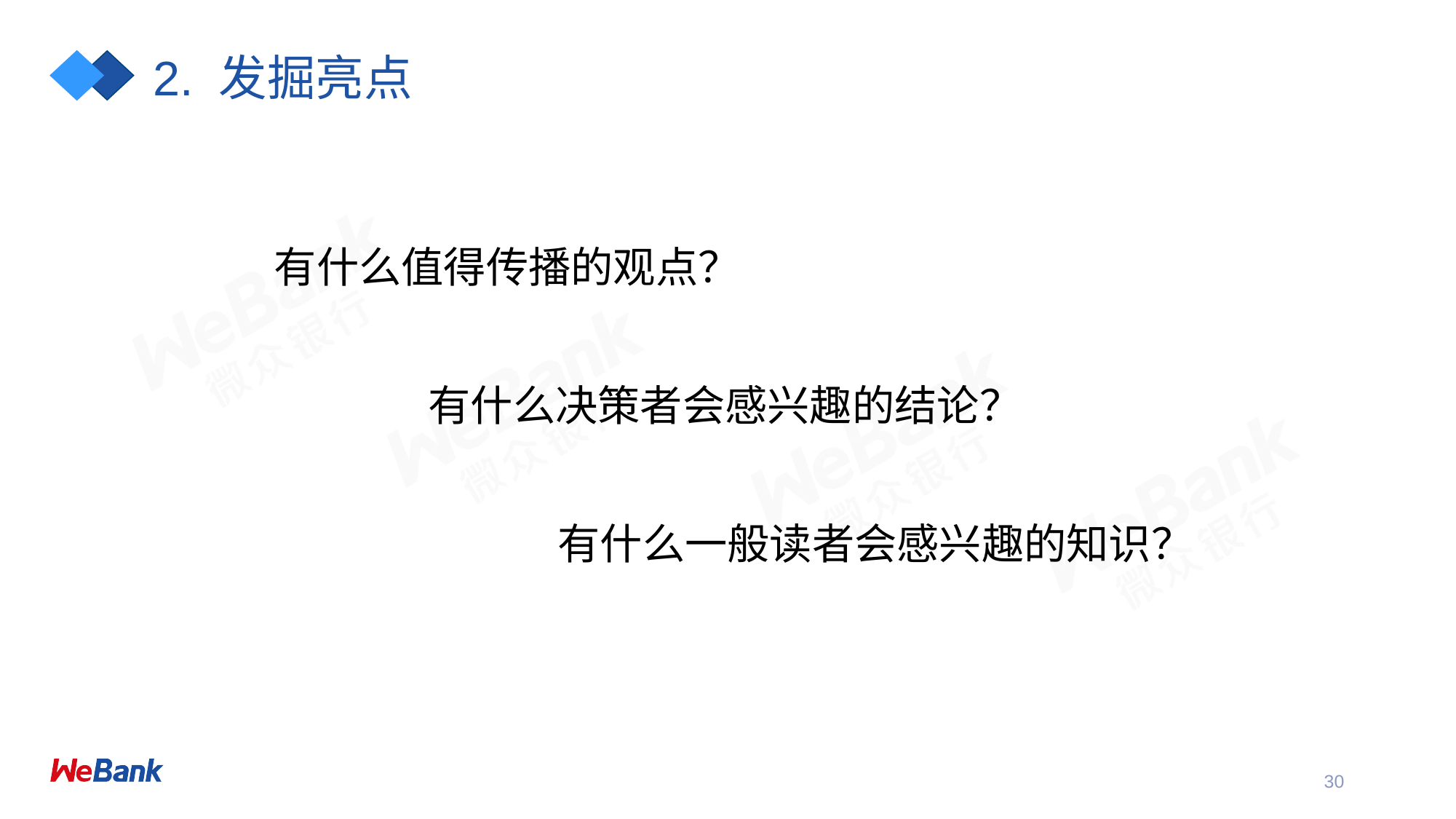

# 2. 发掘亮点
有什么值得传播的观点？
有什么决策者会感兴趣的结论？
有什么一般读者会感兴趣的知识？
30